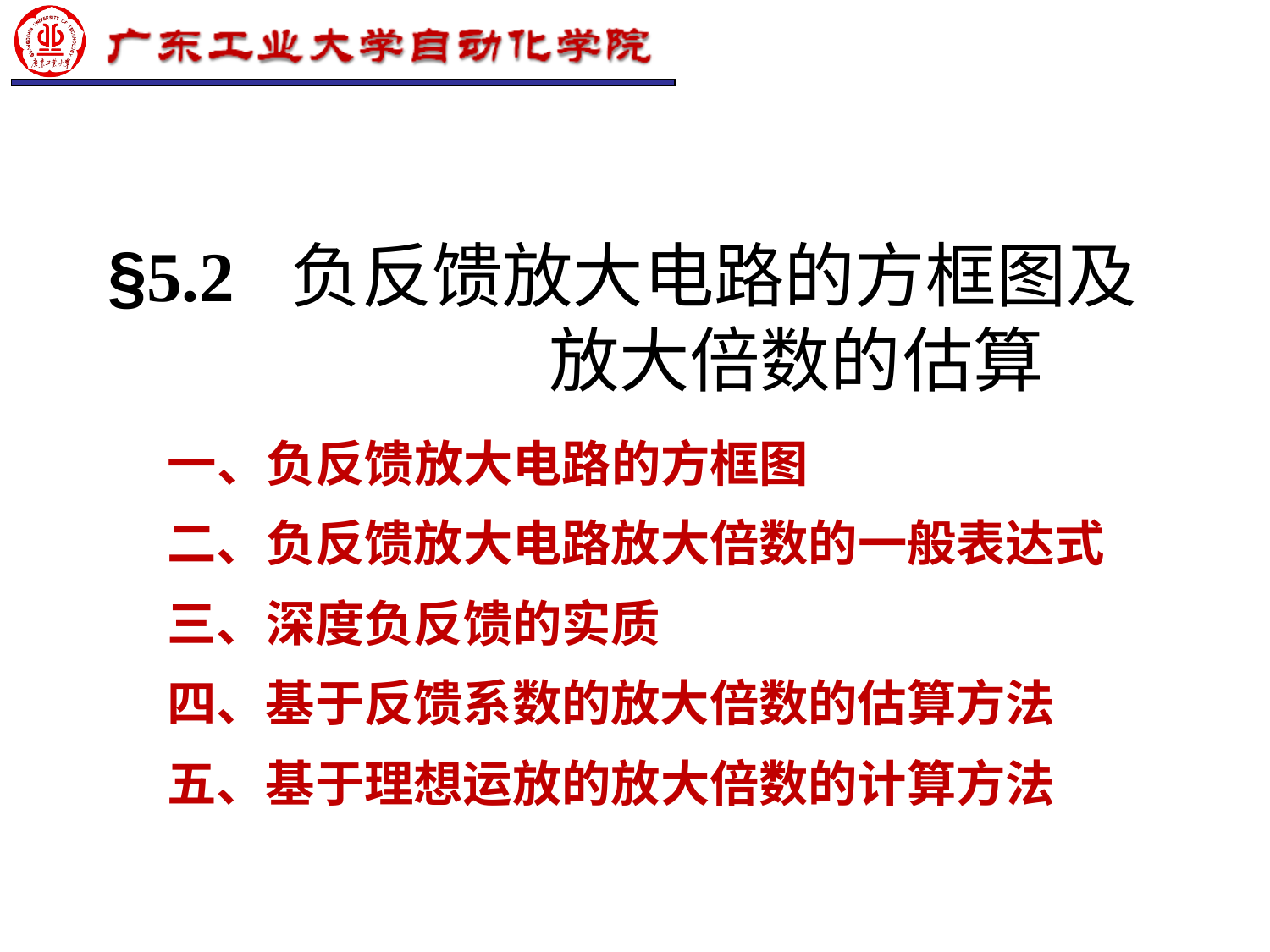

# §5.2  负反馈放大电路的方框图及 放大倍数的估算
一、负反馈放大电路的方框图
二、负反馈放大电路放大倍数的一般表达式
三、深度负反馈的实质
四、基于反馈系数的放大倍数的估算方法
五、基于理想运放的放大倍数的计算方法